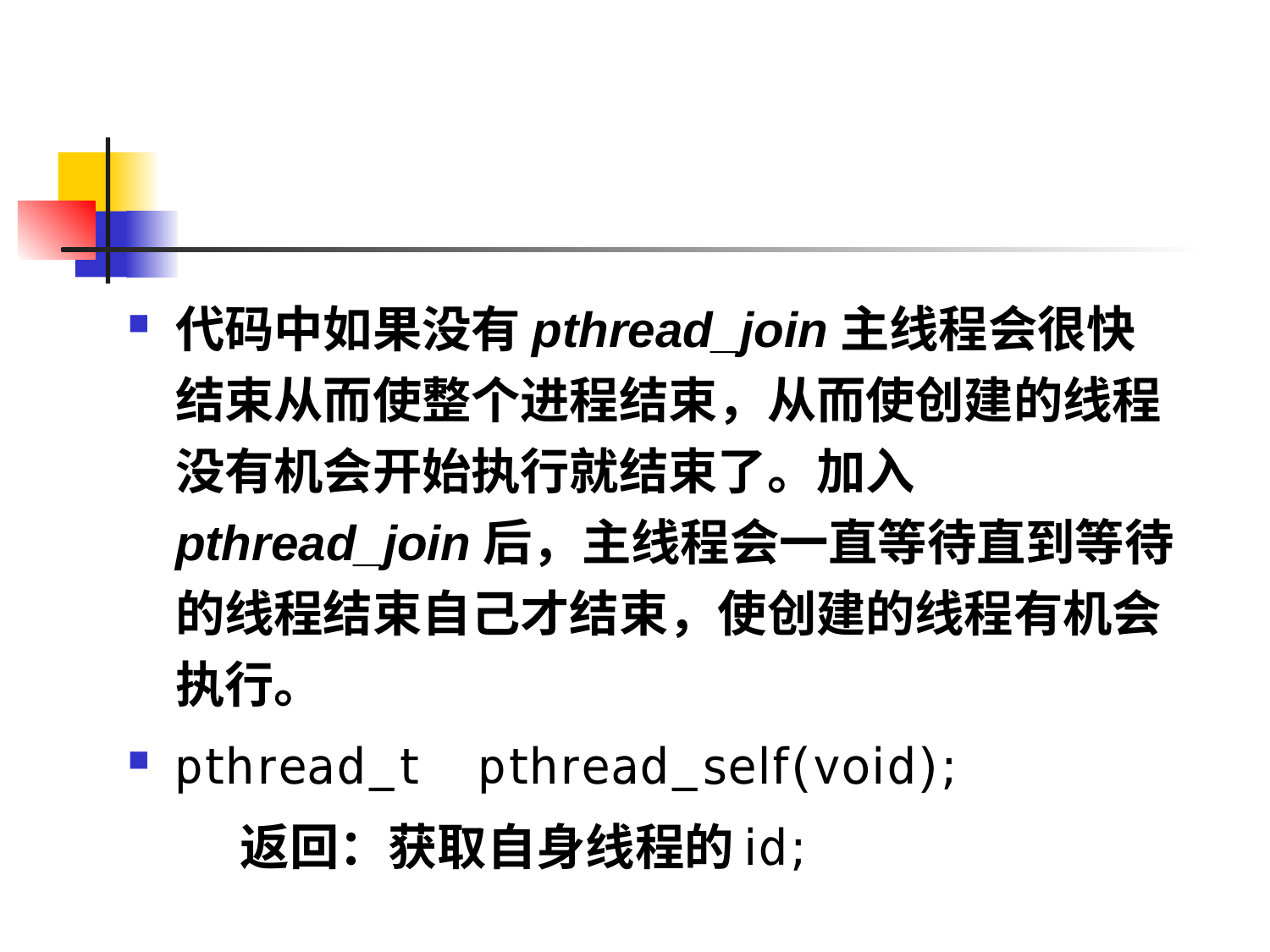

#
代码中如果没有pthread_join主线程会很快结束从而使整个进程结束，从而使创建的线程没有机会开始执行就结束了。加入pthread_join后，主线程会一直等待直到等待的线程结束自己才结束，使创建的线程有机会执行。
pthread_t    pthread_self(void);
         返回：获取自身线程的id;